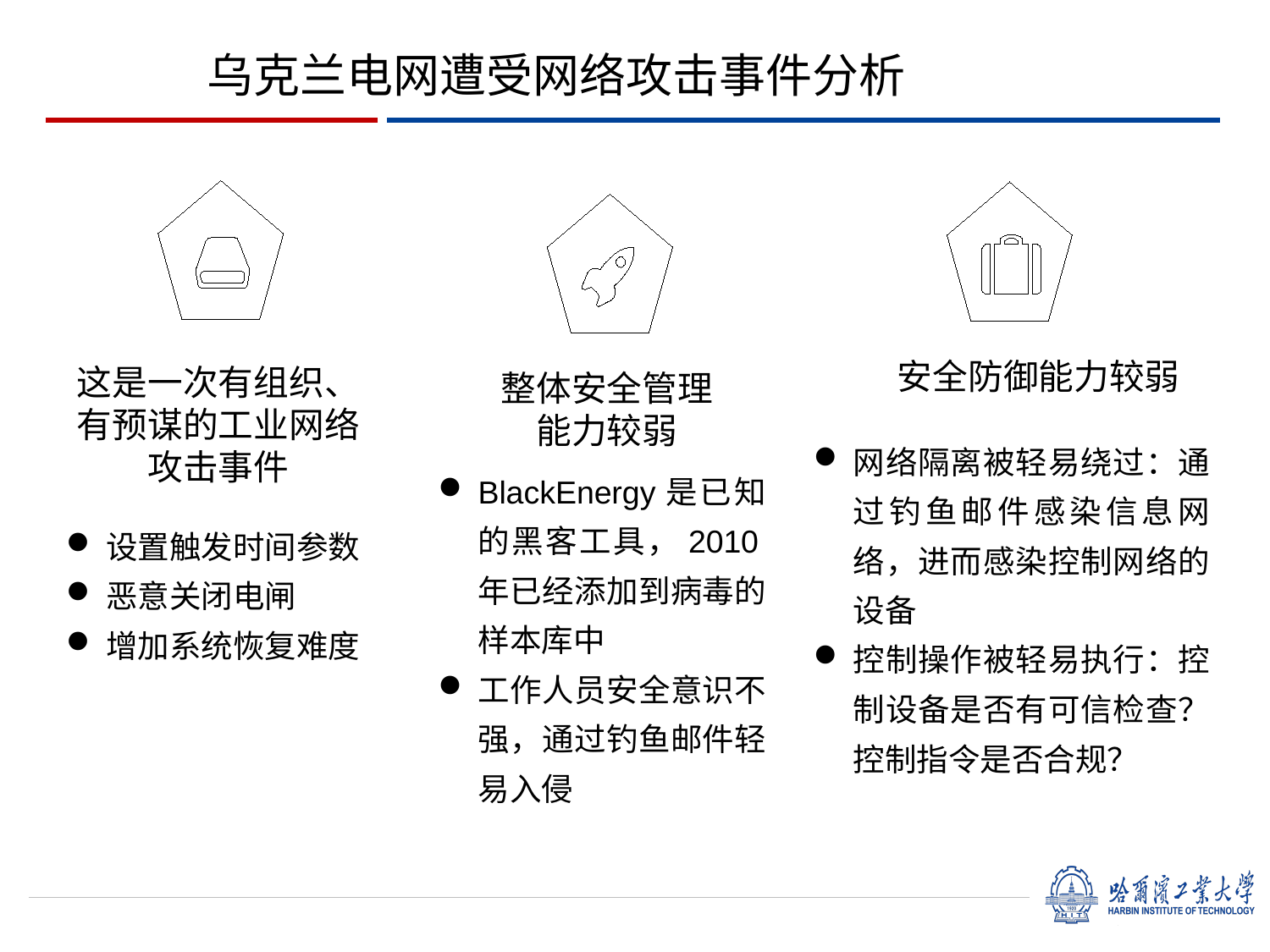

# 乌克兰电网遭受网络攻击事件分析

安全防御能力较弱
这是一次有组织、有预谋的工业网络攻击事件
整体安全管理能力较弱
网络隔离被轻易绕过：通过钓鱼邮件感染信息网络，进而感染控制网络的设备
控制操作被轻易执行：控制设备是否有可信检查？控制指令是否合规？
BlackEnergy是已知的黑客工具，2010年已经添加到病毒的样本库中
工作人员安全意识不强，通过钓鱼邮件轻易入侵
设置触发时间参数
恶意关闭电闸
增加系统恢复难度